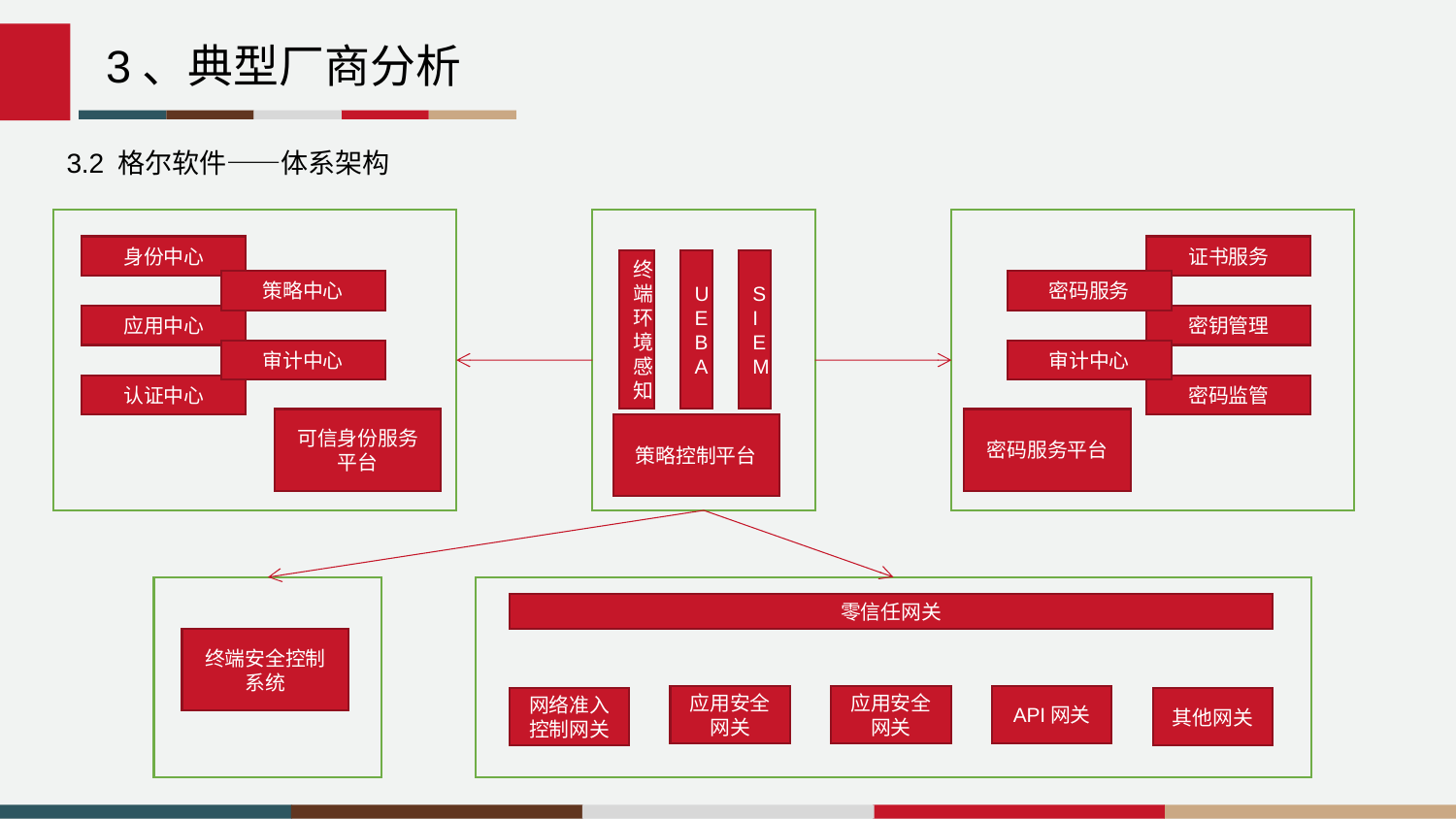

ImpTraceLabele7b36a6a063cb1856104ac76b244a51a@=

3、典型厂商分析

3.2 格尔软件——体系架构

身份中心
证书服务
终端环境感知
UEBA
SIEM
策略中心
密码服务
应用中心
密钥管理
审计中心
审计中心
认证中心
密码监管
可信身份服务平台
密码服务平台
策略控制平台

零信任网关
终端安全控制系统
应用安全网关
应用安全网关
API网关
网络准入控制网关
其他网关